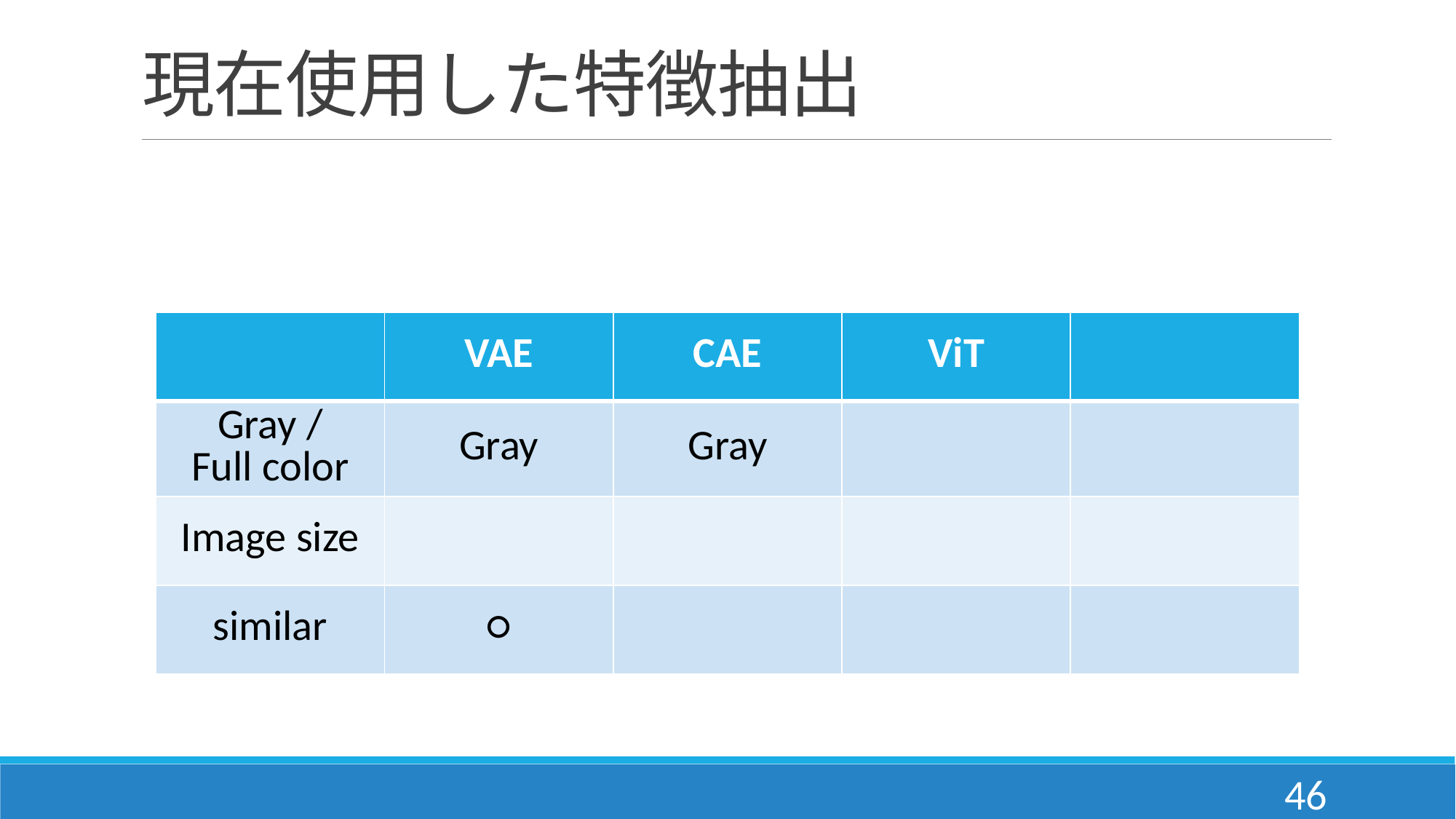

# 現在使用した特徴抽出
|  | VAE | CAE | ViT |  |
| --- | --- | --- | --- | --- |
| Gray / Full color | Gray | Gray |  |  |
| Image size |  |  |  |  |
| similar | ○ |  |  |  |
46